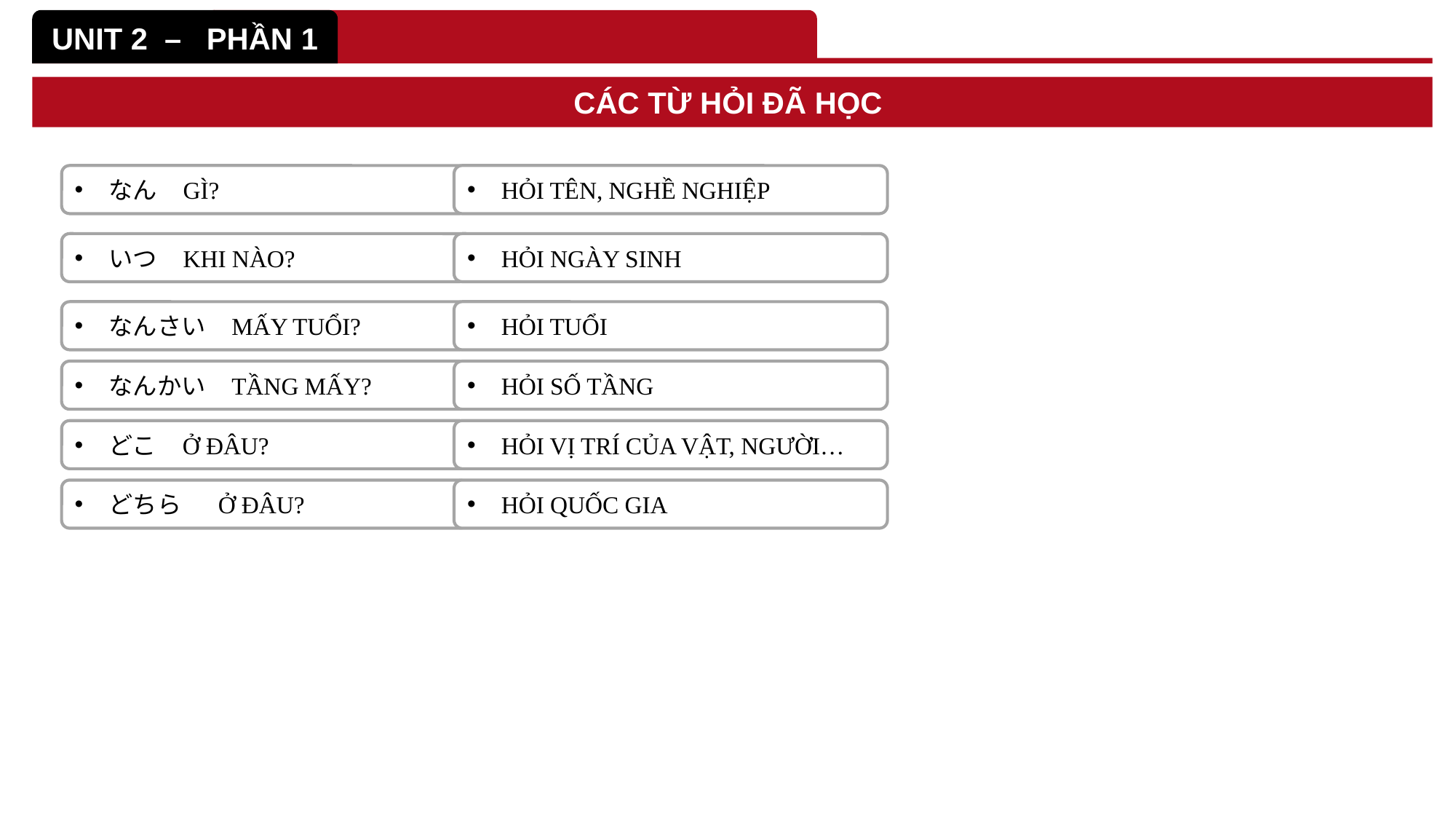

UNIT 2  –   PHẦN 1

CÁC TỪ HỎI ĐÃ HỌC
なん   GÌ?
HỎI TÊN, NGHỀ NGHIỆP
いつ   KHI NÀO?
HỎI NGÀY SINH
なんさい   MẤY TUỔI?
HỎI TUỔI
なんかい   TẦNG MẤY?
HỎI SỐ TẦNG
どこ   Ở ĐÂU?
HỎI VỊ TRÍ CỦA VẬT, NGƯỜI…
どちら　 Ở ĐÂU?
HỎI QUỐC GIA